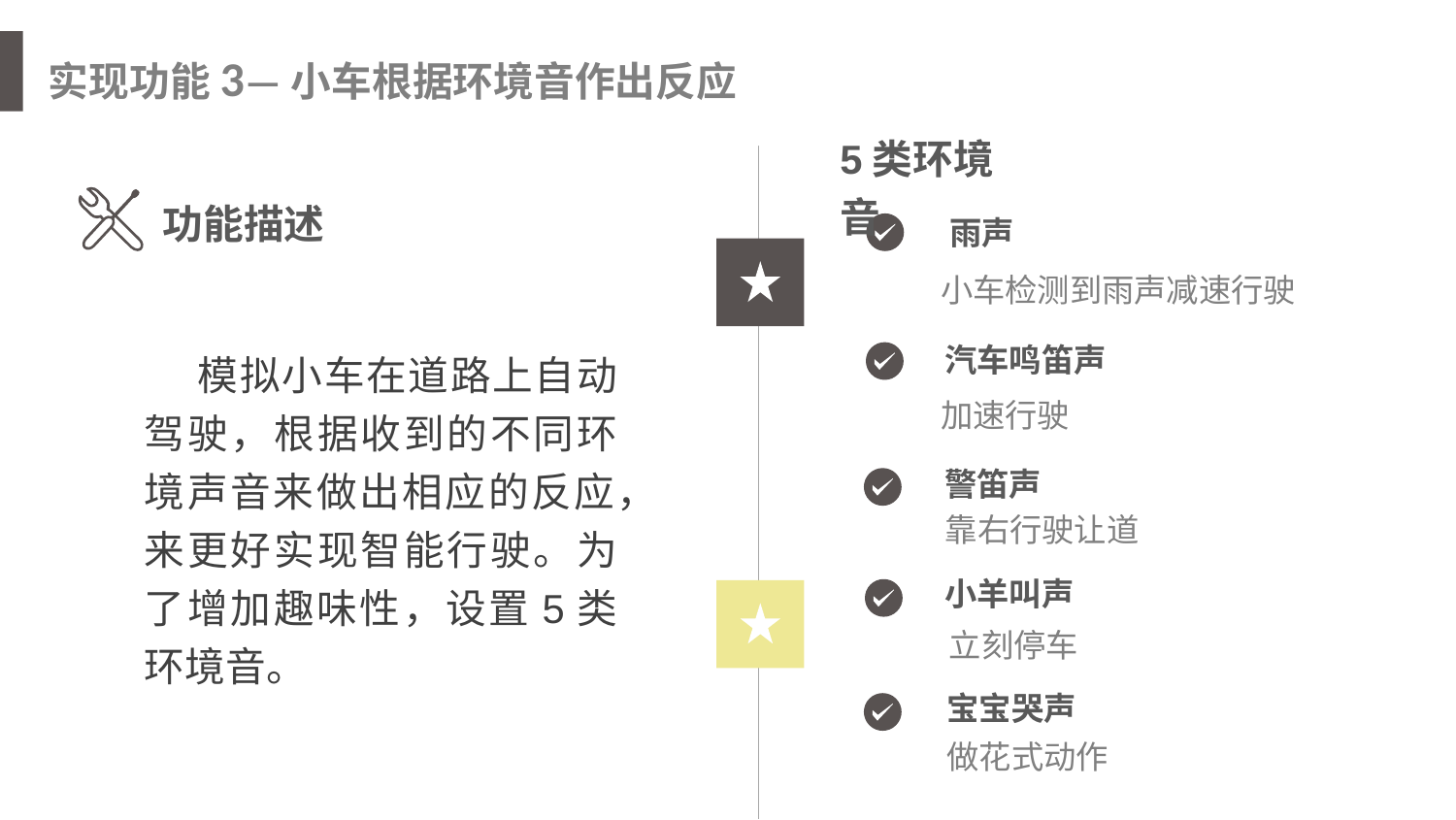

实现功能3—小车根据环境音作出反应
5类环境音

功能描述
雨声

小车检测到雨声减速行驶

    模拟小车在道路上自动驾驶，根据收到的不同环境声音来做出相应的反应，来更好实现智能行驶。为了增加趣味性，设置5类环境音。

汽车鸣笛声

加速行驶
警笛声
靠右行驶让道

小羊叫声

立刻停车
宝宝哭声

做花式动作